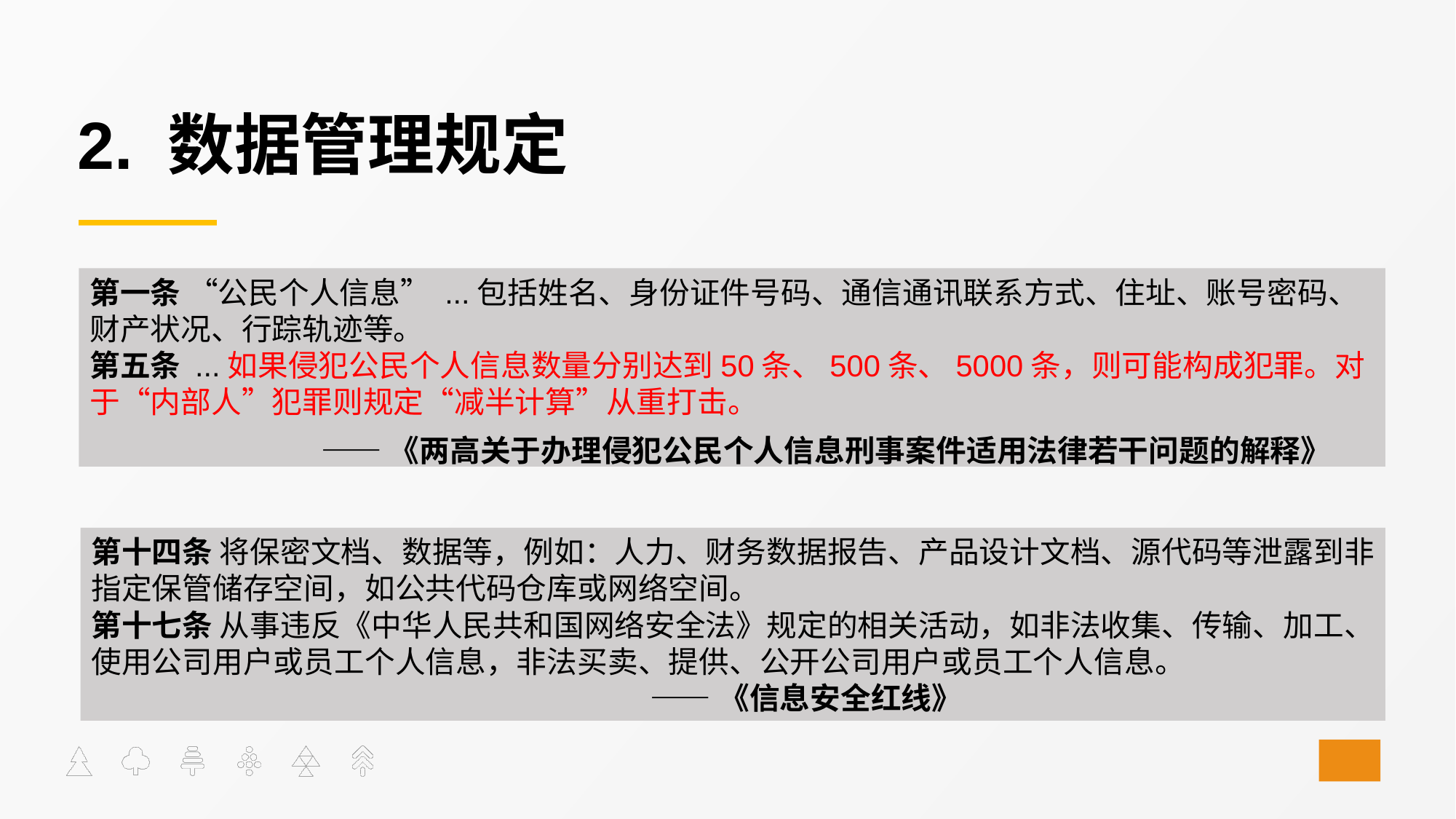

# 2. 数据管理规定

第一条 “公民个人信息” ...包括姓名、身份证件号码、通信通讯联系方式、住址、账号密码、财产状况、行踪轨迹等。
第五条 ...如果侵犯公民个人信息数量分别达到50条、500条、5000条，则可能构成犯罪。对于“内部人”犯罪则规定“减半计算”从重打击。
                        ——《两高关于办理侵犯公民个人信息刑事案件适用法律若干问题的解释》
第十四条 将保密文档、数据等，例如：人力、财务数据报告、产品设计文档、源代码等泄露到非指定保管储存空间，如公共代码仓库或网络空间。
第十七条 从事违反《中华人民共和国网络安全法》规定的相关活动，如非法收集、传输、加工、使用公司用户或员工个人信息，非法买卖、提供、公开公司用户或员工个人信息。
                                                                                 ——《信息安全红线》
9